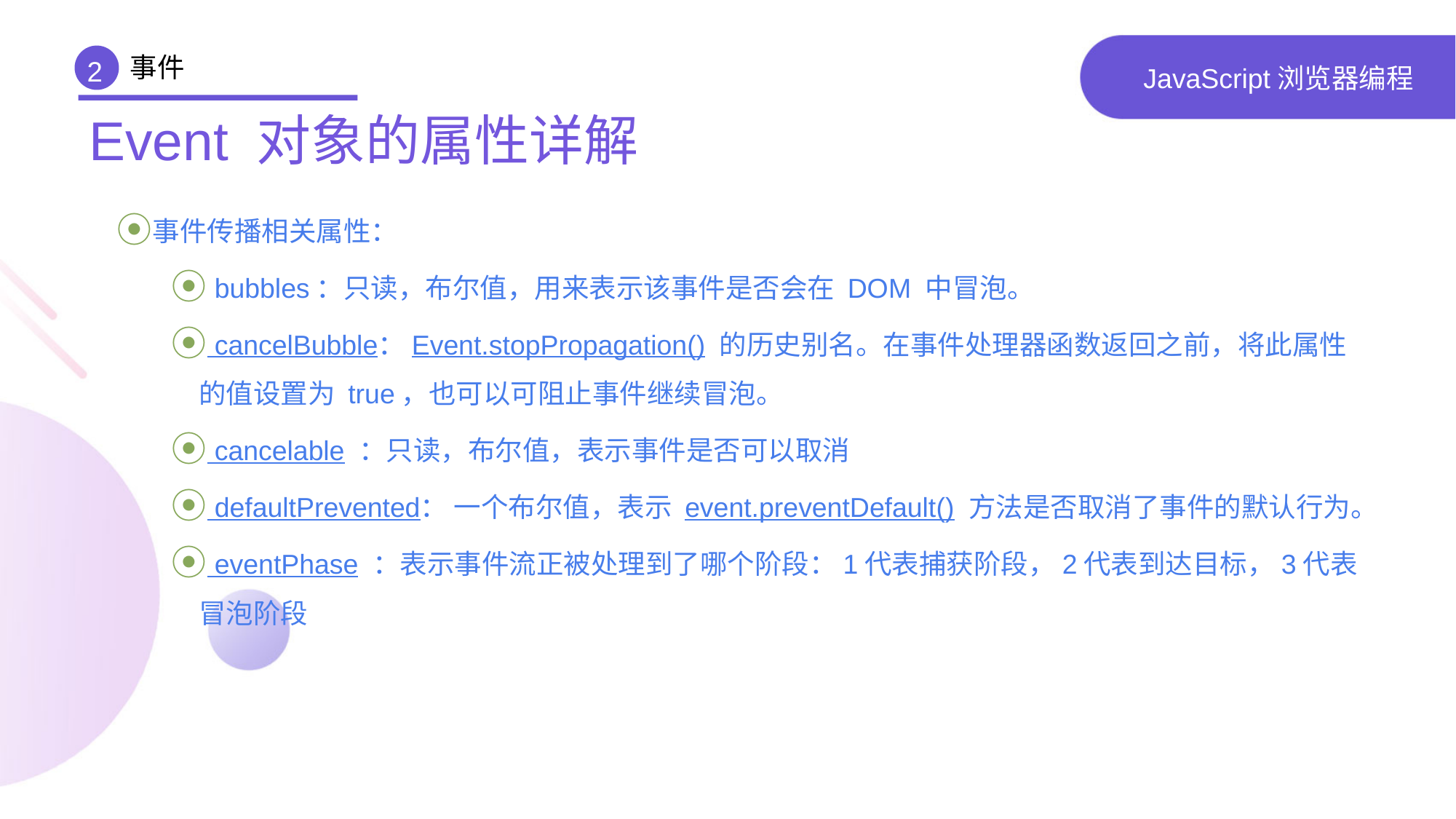

事件
2
# JavaScript浏览器编程
Event 对象的属性详解
事件传播相关属性：
 bubbles：只读，布尔值，用来表示该事件是否会在 DOM 中冒泡。
 cancelBubble：Event.stopPropagation() 的历史别名。在事件处理器函数返回之前，将此属性的值设置为 true，也可以可阻止事件继续冒泡。
 cancelable ：只读，布尔值，表示事件是否可以取消
 defaultPrevented： 一个布尔值，表示 event.preventDefault() 方法是否取消了事件的默认行为。
 eventPhase ：表示事件流正被处理到了哪个阶段：1代表捕获阶段，2代表到达目标，3代表冒泡阶段